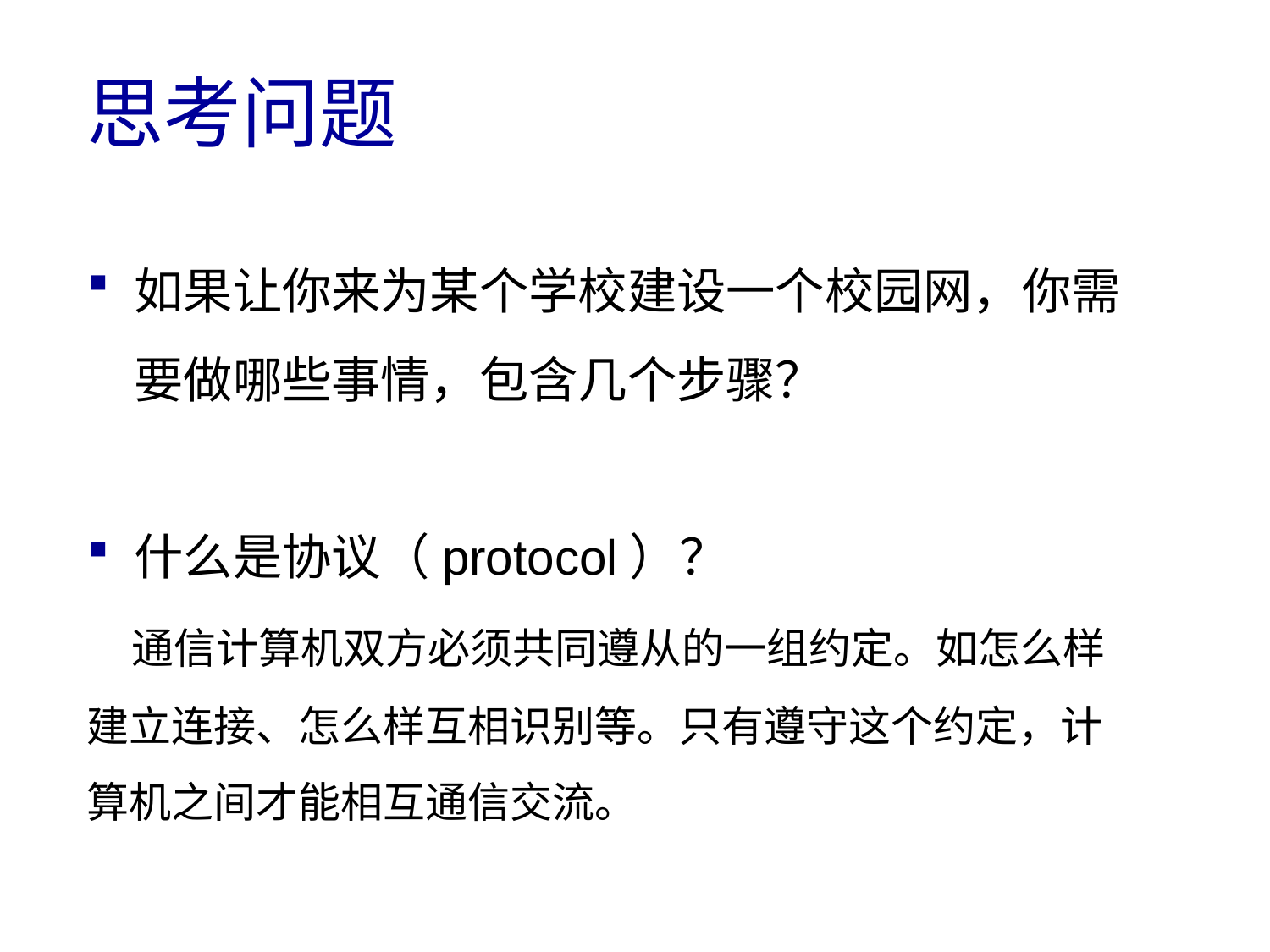

# 思考问题
如果让你来为某个学校建设一个校园网，你需要做哪些事情，包含几个步骤？

什么是协议（protocol）？
   通信计算机双方必须共同遵从的一组约定。如怎么样建立连接、怎么样互相识别等。只有遵守这个约定，计算机之间才能相互通信交流。